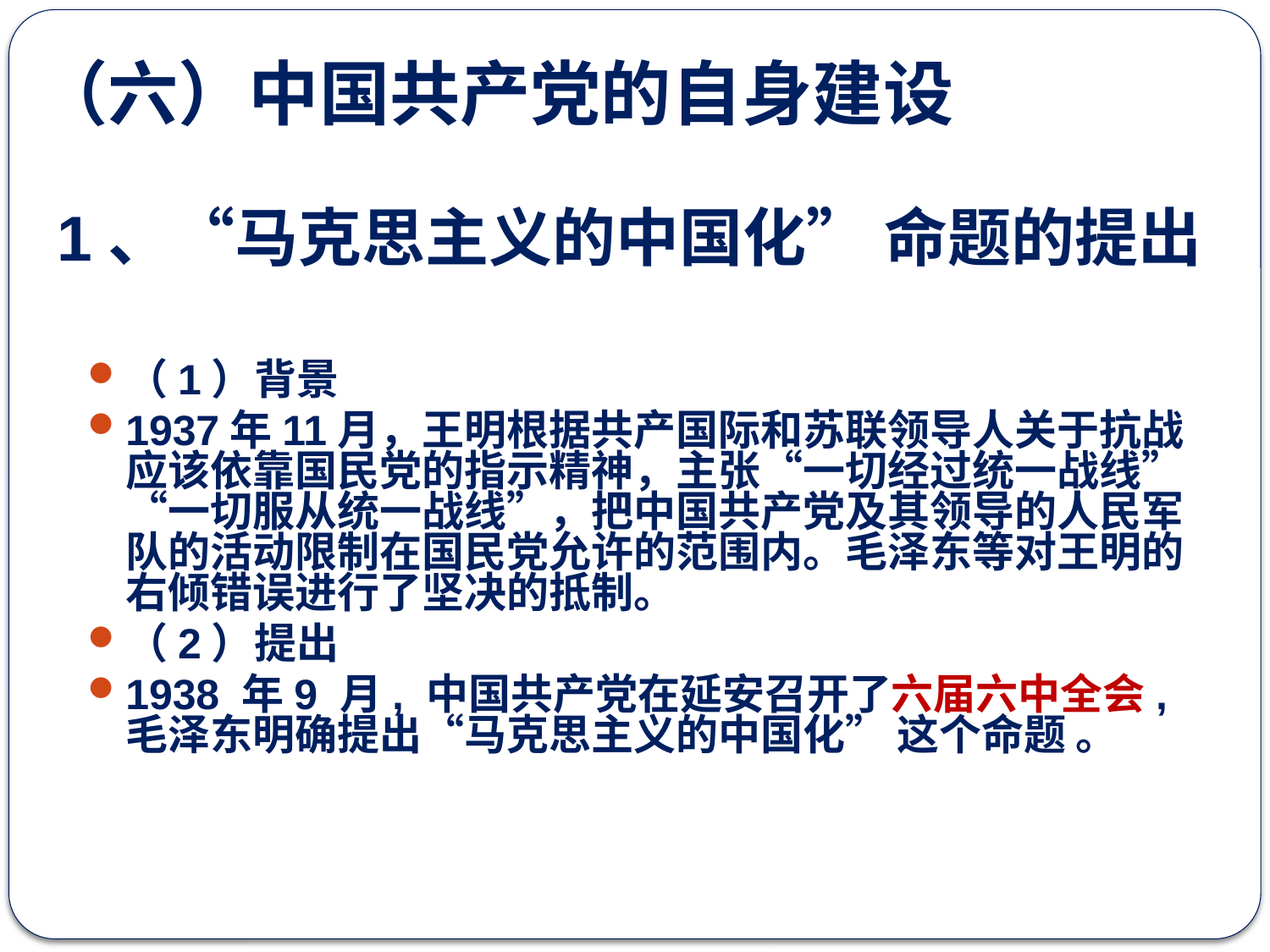

# （六）中国共产党的自身建设
1、“马克思主义的中国化” 命题的提出
（1）背景
1937年11月，王明根据共产国际和苏联领导人关于抗战应该依靠国民党的指示精神，主张“一切经过统一战线”“一切服从统一战线”，把中国共产党及其领导的人民军队的活动限制在国民党允许的范围内。毛泽东等对王明的右倾错误进行了坚决的抵制。
（2）提出
1938 年9 月, 中国共产党在延安召开了六届六中全会, 毛泽东明确提出“马克思主义的中国化” 这个命题 。